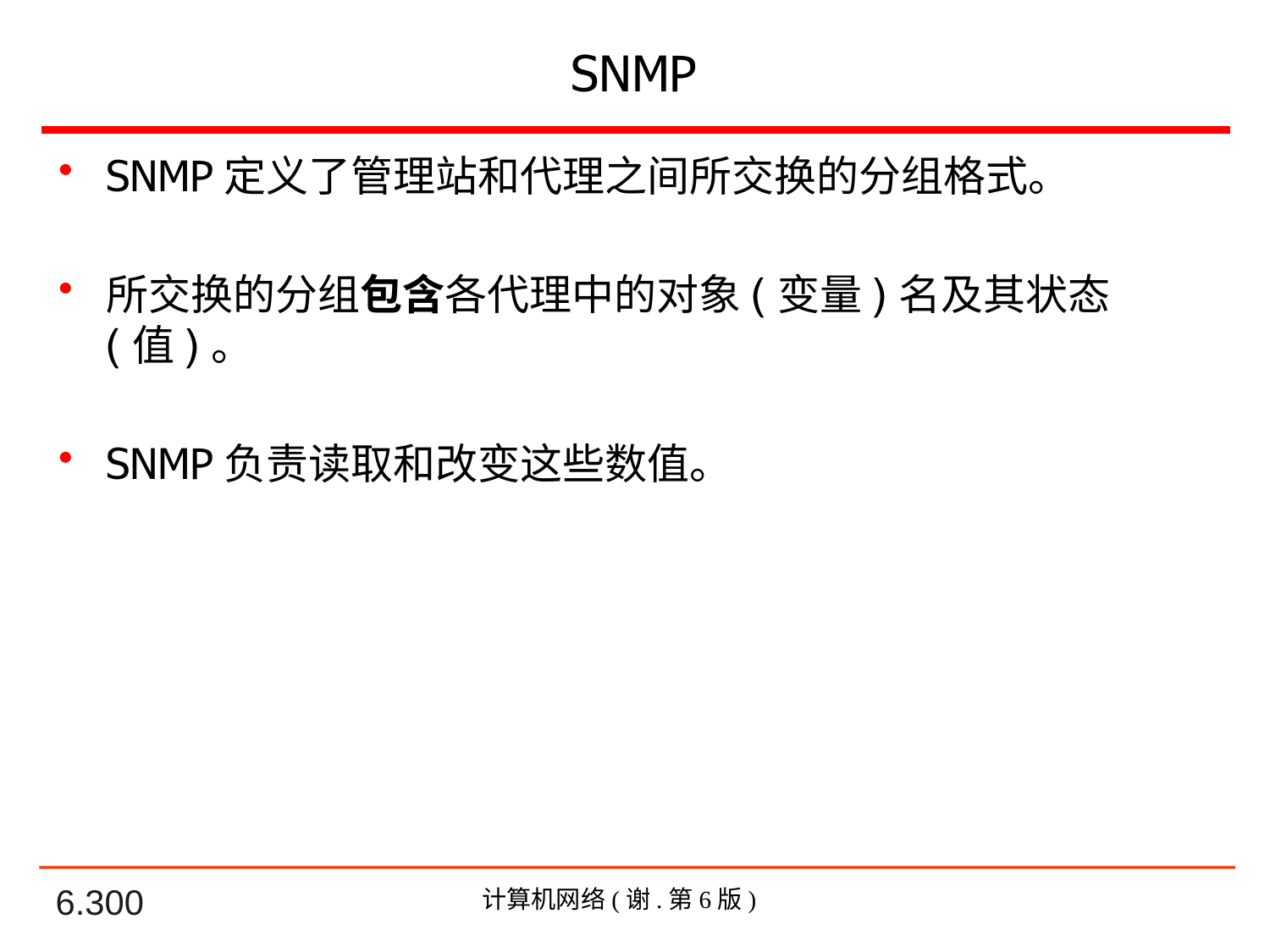

# SNMP
SNMP定义了管理站和代理之间所交换的分组格式。

所交换的分组包含各代理中的对象(变量)名及其状态(值)。

SNMP负责读取和改变这些数值。